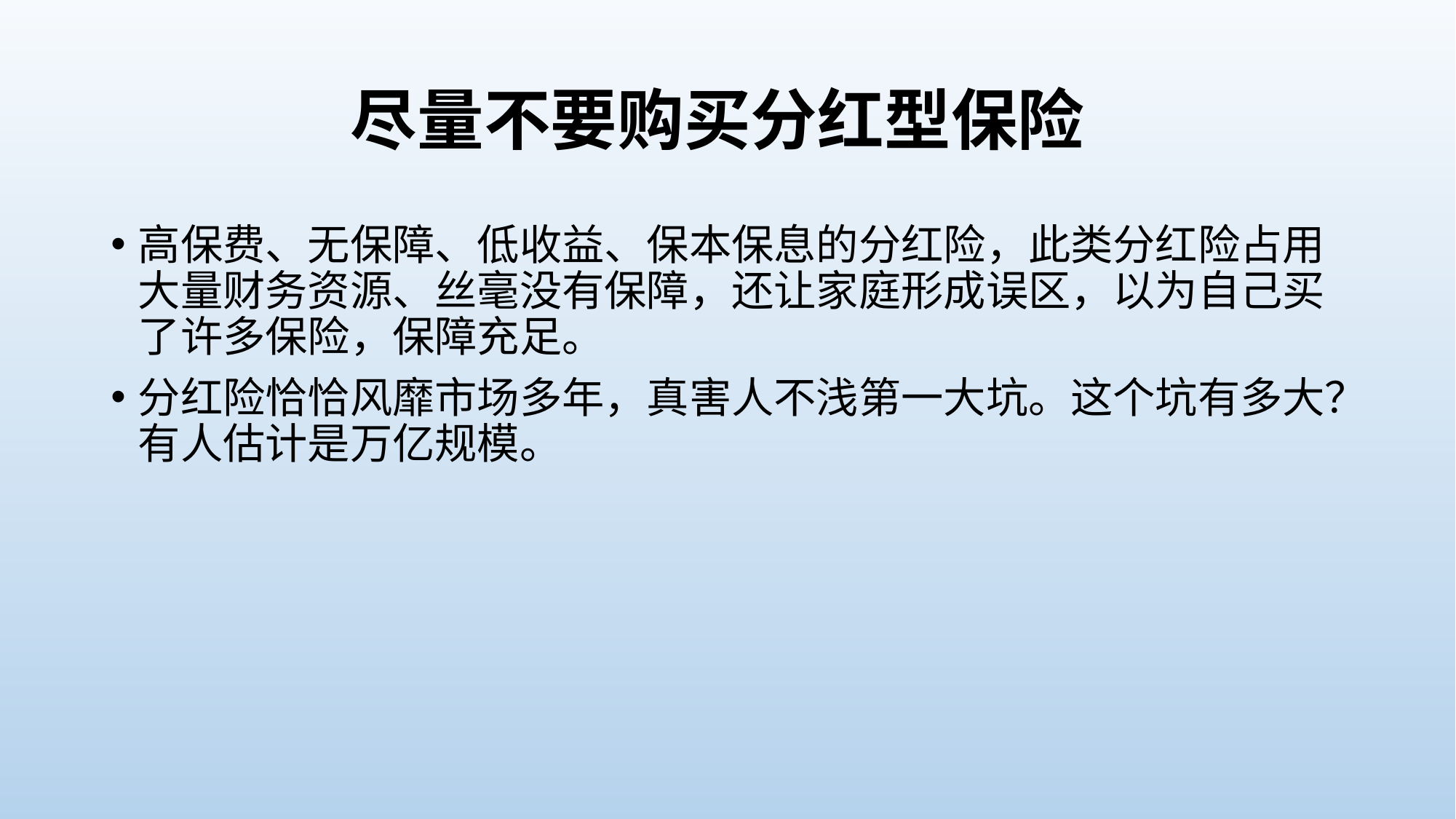

# 尽量不要购买分红型保险
高保费、无保障、低收益、保本保息的分红险，此类分红险占用大量财务资源、丝毫没有保障，还让家庭形成误区，以为自己买了许多保险，保障充足。
分红险恰恰风靡市场多年，真害人不浅第一大坑。这个坑有多大？有人估计是万亿规模。